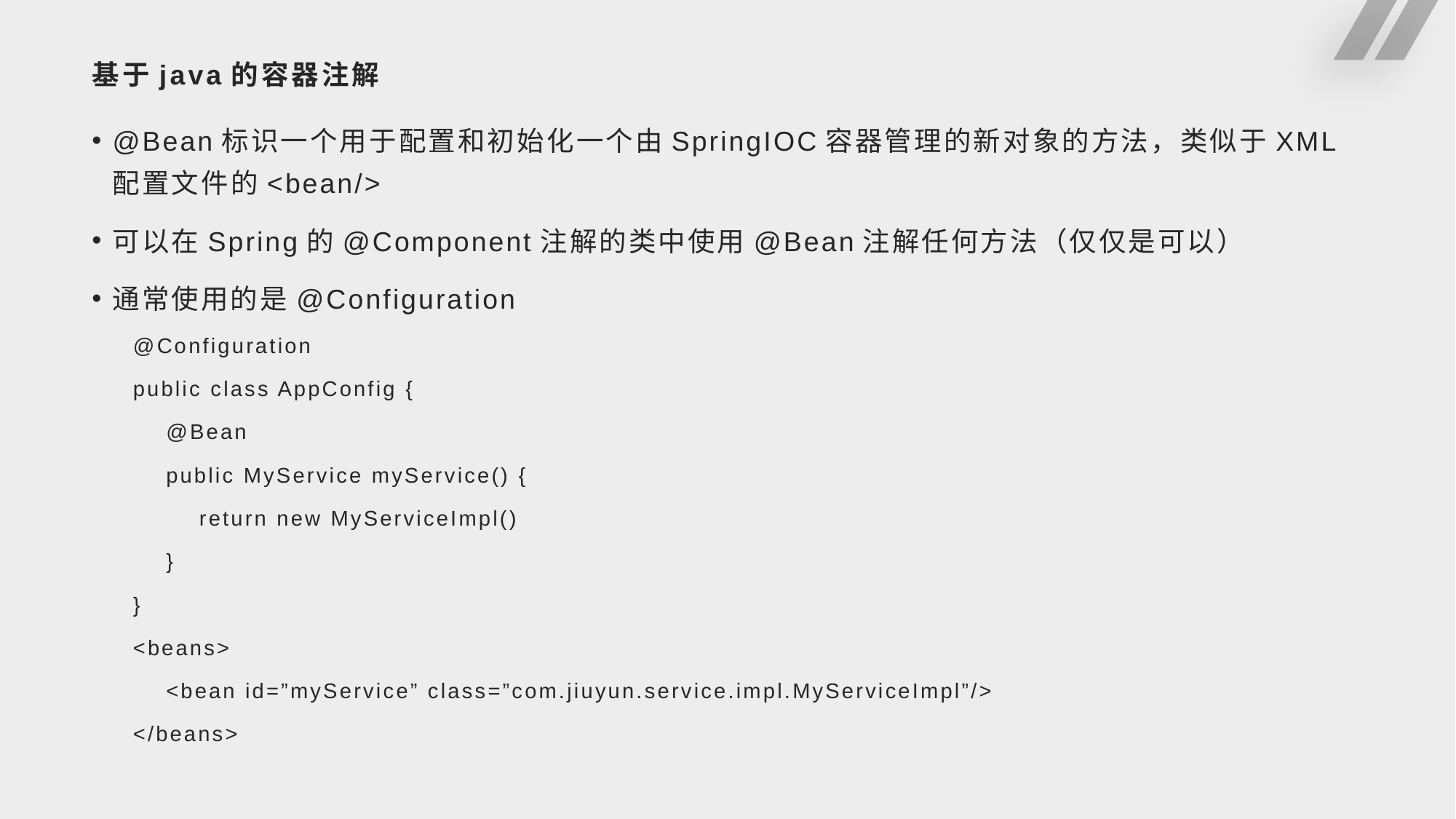

# 基于java的容器注解
@Bean标识一个用于配置和初始化一个由SpringIOC容器管理的新对象的方法，类似于XML配置文件的<bean/>
可以在Spring的@Component注解的类中使用@Bean注解任何方法（仅仅是可以）
通常使用的是@Configuration
@Configuration
public class AppConfig {
    @Bean
    public MyService myService() {
        return new MyServiceImpl()
    }
}
<beans>
    <bean id=”myService” class=”com.jiuyun.service.impl.MyServiceImpl”/>
</beans>